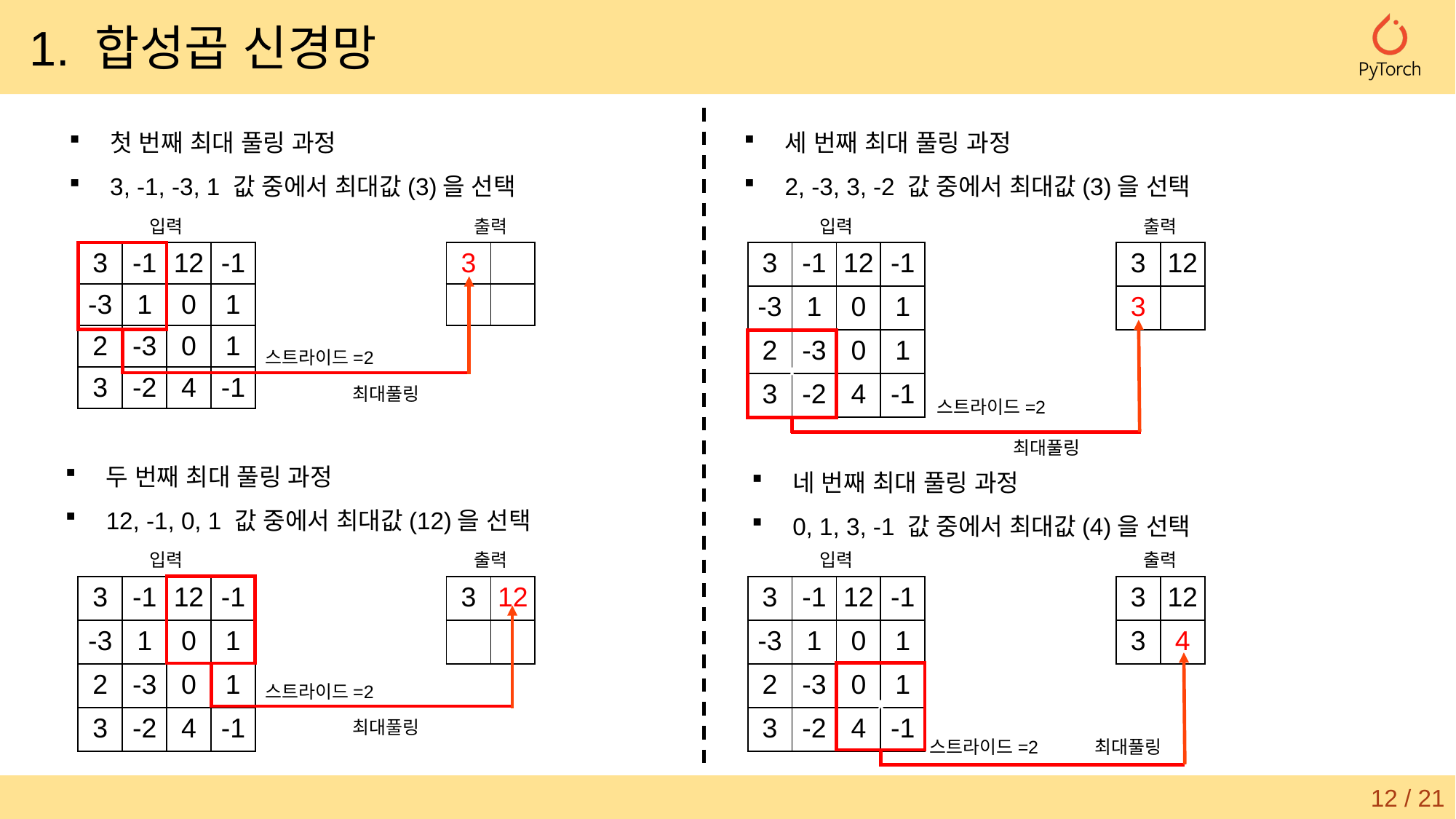

1. 합성곱 신경망
첫 번째 최대 풀링 과정
3, -1, -3, 1 값 중에서 최대값(3)을 선택
세 번째 최대 풀링 과정
2, -3, 3, -2 값 중에서 최대값(3)을 선택
출력
출력
입력
입력
| 3 | -1 | 12 | -1 |
| --- | --- | --- | --- |
| -3 | 1 | 0 | 1 |
| 2 | -3 | 0 | 1 |
| 3 | -2 | 4 | -1 |

| 3 |  |
| --- | --- |
|  |  |
| 3 | -1 | 12 | -1 |
| --- | --- | --- | --- |
| -3 | 1 | 0 | 1 |
| 2 | -3 | 0 | 1 |
| 3 | -2 | 4 | -1 |
| 3 | 12 |
| --- | --- |
| 3 |  |
ㅈ
스트라이드=2
최대풀링
스트라이드=2
최대풀링
두 번째 최대 풀링 과정
12, -1, 0, 1 값 중에서 최대값(12)을 선택
네 번째 최대 풀링 과정
0, 1, 3, -1 값 중에서 최대값(4)을 선택
출력
출력
입력
입력

| 3 | -1 | 12 | -1 |
| --- | --- | --- | --- |
| -3 | 1 | 0 | 1 |
| 2 | -3 | 0 | 1 |
| 3 | -2 | 4 | -1 |
| 3 | 12 |
| --- | --- |
|  |  |
| 3 | -1 | 12 | -1 |
| --- | --- | --- | --- |
| -3 | 1 | 0 | 1 |
| 2 | -3 | 0 | 1 |
| 3 | -2 | 4 | -1 |
| 3 | 12 |
| --- | --- |
| 3 | 4 |
ㅈ
스트라이드=2
최대풀링
스트라이드=2
최대풀링
12 / 21